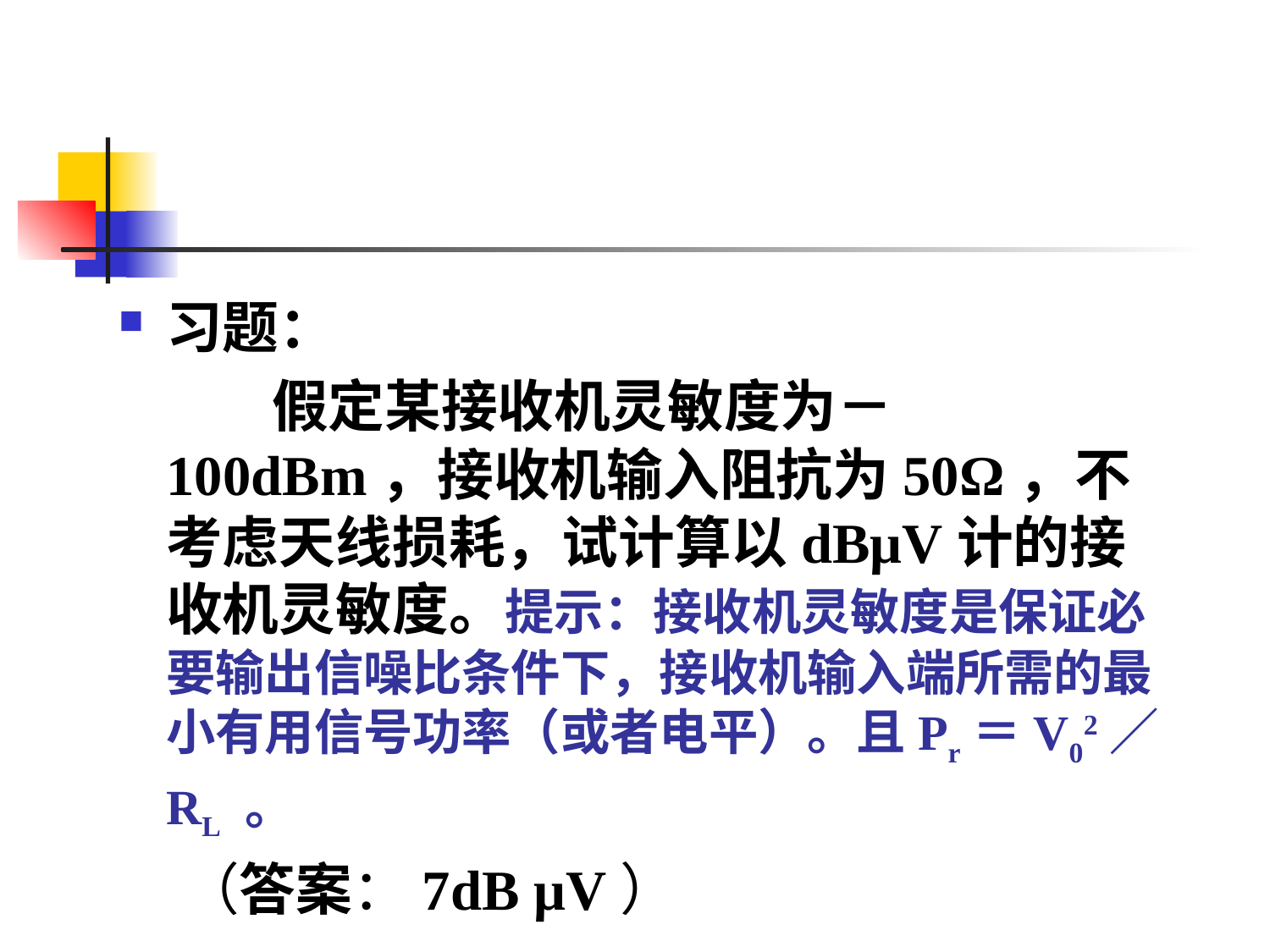

#
习题：
           假定某接收机灵敏度为－100dBm，接收机输入阻抗为50Ω，不考虑天线损耗，试计算以dBμV计的接收机灵敏度。提示：接收机灵敏度是保证必要输出信噪比条件下，接收机输入端所需的最小有用信号功率（或者电平）。且Pr＝V02／RL 。
    （答案：7dB μV）